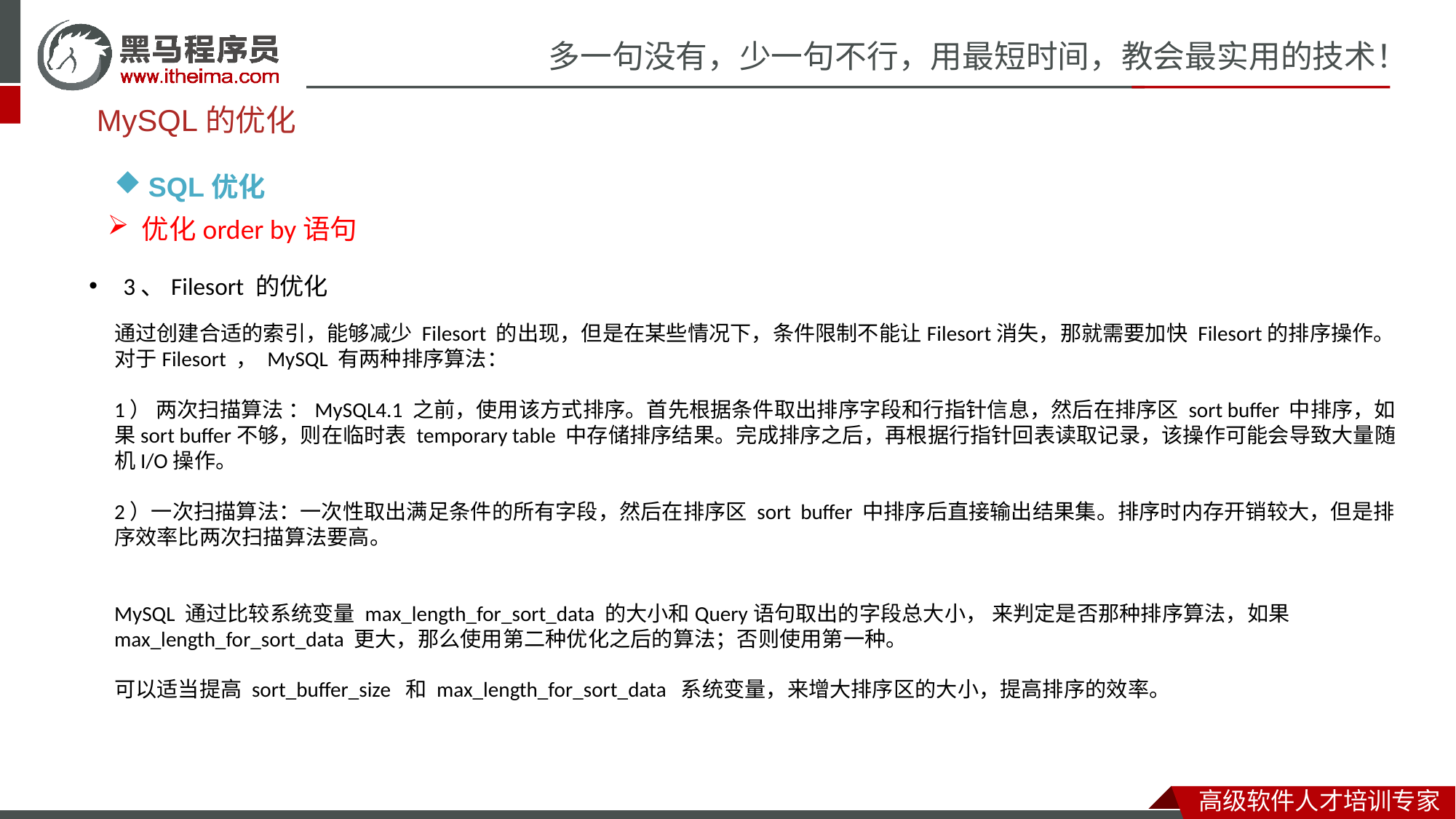

MySQL的优化
SQL优化
优化order by语句
3、Filesort 的优化
通过创建合适的索引，能够减少 Filesort 的出现，但是在某些情况下，条件限制不能让Filesort消失，那就需要加快 Filesort的排序操作。对于Filesort ， MySQL 有两种排序算法：

1） 两次扫描算法 ：MySQL4.1 之前，使用该方式排序。首先根据条件取出排序字段和行指针信息，然后在排序区 sort buffer 中排序，如果sort buffer不够，则在临时表 temporary table 中存储排序结果。完成排序之后，再根据行指针回表读取记录，该操作可能会导致大量随机I/O操作。

2）一次扫描算法：一次性取出满足条件的所有字段，然后在排序区 sort  buffer 中排序后直接输出结果集。排序时内存开销较大，但是排序效率比两次扫描算法要高。

MySQL 通过比较系统变量 max_length_for_sort_data 的大小和Query语句取出的字段总大小， 来判定是否那种排序算法，如果max_length_for_sort_data 更大，那么使用第二种优化之后的算法；否则使用第一种。

可以适当提高 sort_buffer_size  和 max_length_for_sort_data  系统变量，来增大排序区的大小，提高排序的效率。